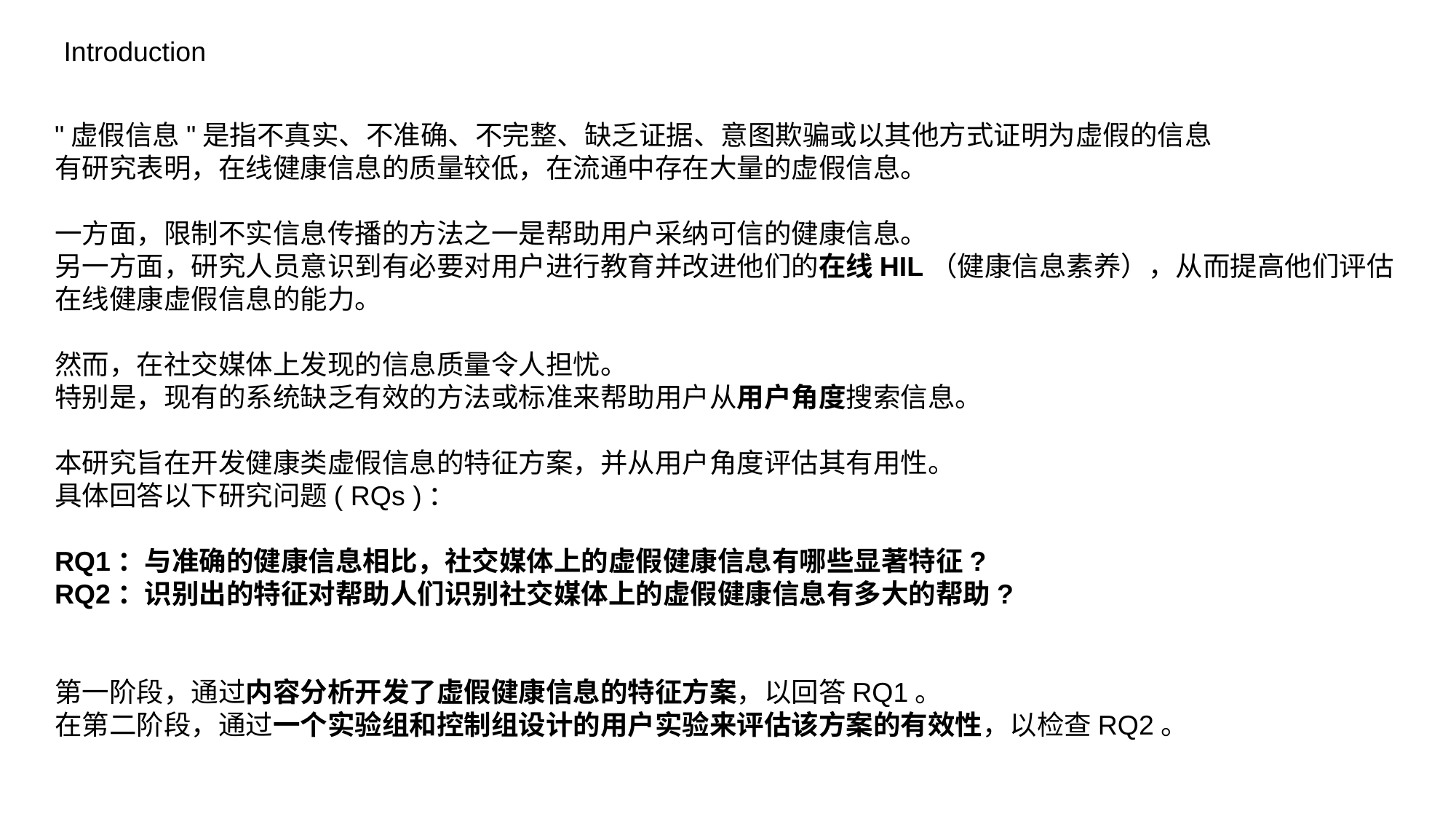

Introduction
"虚假信息"是指不真实、不准确、不完整、缺乏证据、意图欺骗或以其他方式证明为虚假的信息
有研究表明，在线健康信息的质量较低，在流通中存在大量的虚假信息。

一方面，限制不实信息传播的方法之一是帮助用户采纳可信的健康信息。
另一方面，研究人员意识到有必要对用户进行教育并改进他们的在线HIL（健康信息素养），从而提高他们评估在线健康虚假信息的能力。

然而，在社交媒体上发现的信息质量令人担忧。
特别是，现有的系统缺乏有效的方法或标准来帮助用户从用户角度搜索信息。

本研究旨在开发健康类虚假信息的特征方案，并从用户角度评估其有用性。
具体回答以下研究问题( RQs )：

RQ1：与准确的健康信息相比，社交媒体上的虚假健康信息有哪些显著特征?
RQ2：识别出的特征对帮助人们识别社交媒体上的虚假健康信息有多大的帮助?

第一阶段，通过内容分析开发了虚假健康信息的特征方案，以回答RQ1。
在第二阶段，通过一个实验组和控制组设计的用户实验来评估该方案的有效性，以检查RQ2。